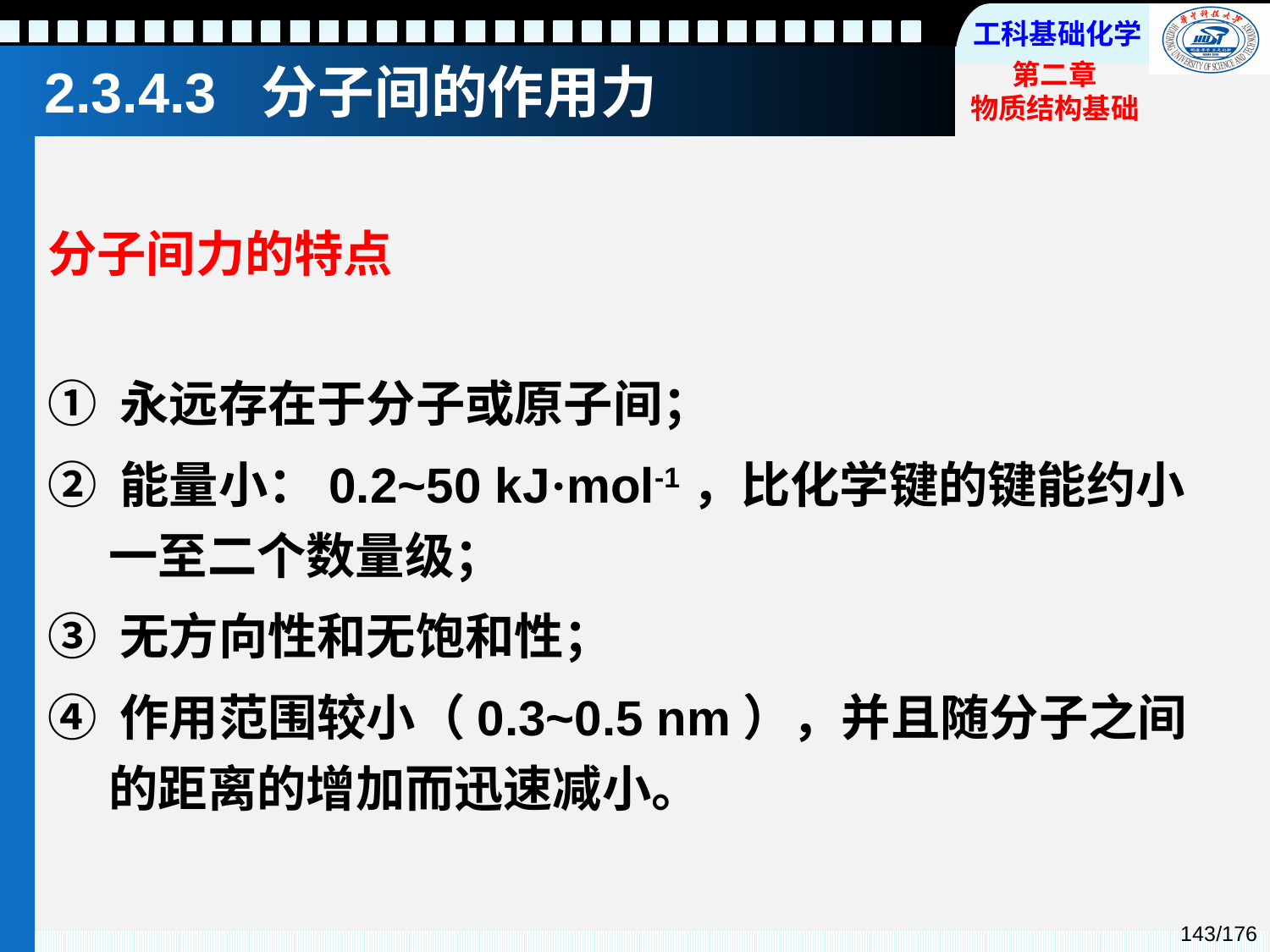

# 2.3.4.3  分子间的作用力
分子间力的特点

① 永远存在于分子或原子间；
② 能量小：0.2~50 kJ·mol-1，比化学键的键能约小一至二个数量级；
③ 无方向性和无饱和性；
④ 作用范围较小（0.3~0.5 nm），并且随分子之间的距离的增加而迅速减小。